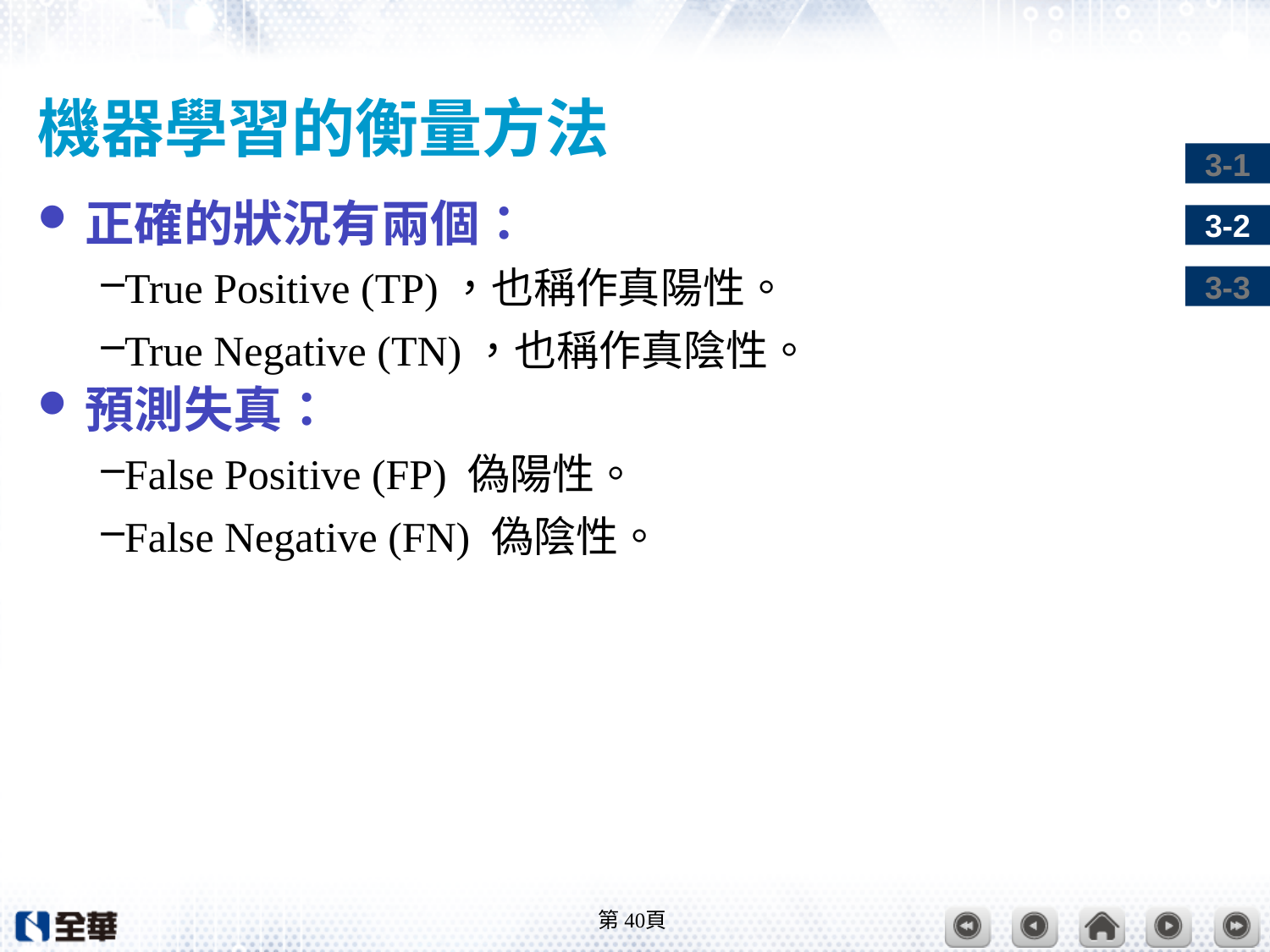

# 機器學習的衡量方法
正確的狀況有兩個：
True Positive (TP)，也稱作真陽性。
True Negative (TN)，也稱作真陰性。
預測失真：
False Positive (FP) 偽陽性。
False Negative (FN) 偽陰性。